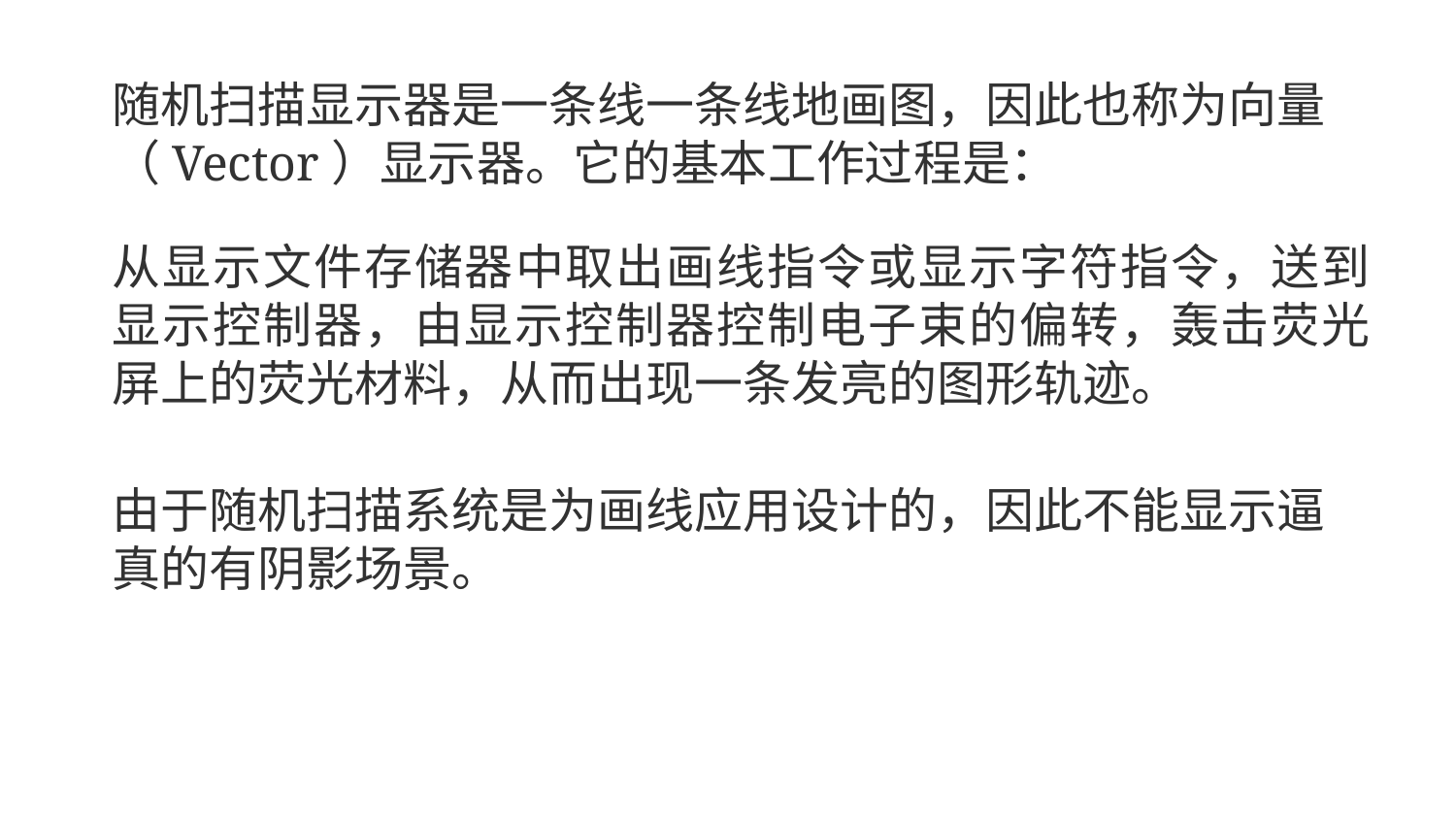

随机扫描显示器是一条线一条线地画图，因此也称为向量
（Vector）显示器。它的基本工作过程是：

从显示文件存储器中取出画线指令或显示字符指令，送到显示控制器，由显示控制器控制电子束的偏转，轰击荧光屏上的荧光材料，从而出现一条发亮的图形轨迹。

由于随机扫描系统是为画线应用设计的，因此不能显示逼真的有阴影场景。